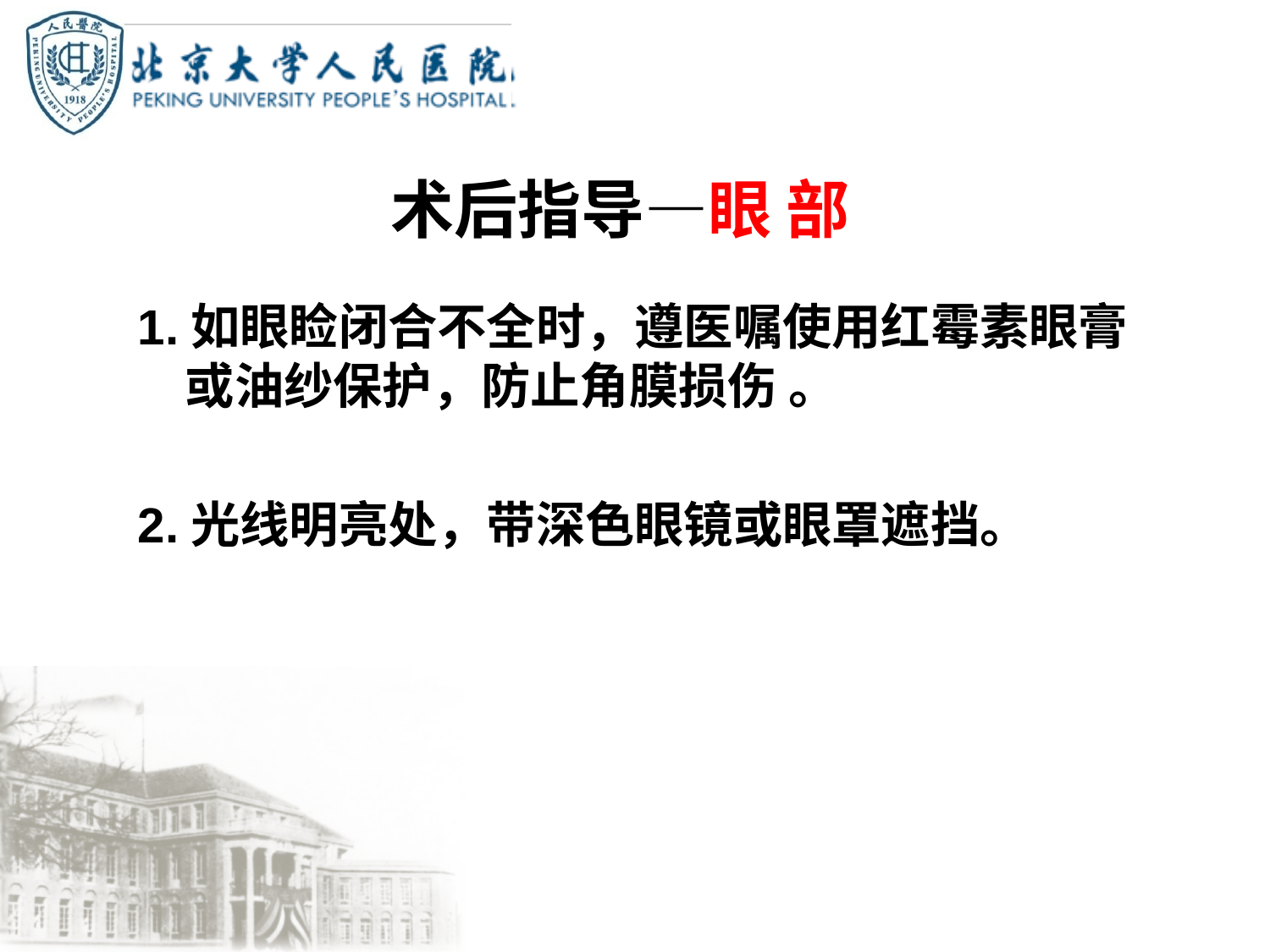

# 术后指导—眼 部
1.如眼睑闭合不全时，遵医嘱使用红霉素眼膏或油纱保护，防止角膜损伤 。

2.光线明亮处，带深色眼镜或眼罩遮挡。